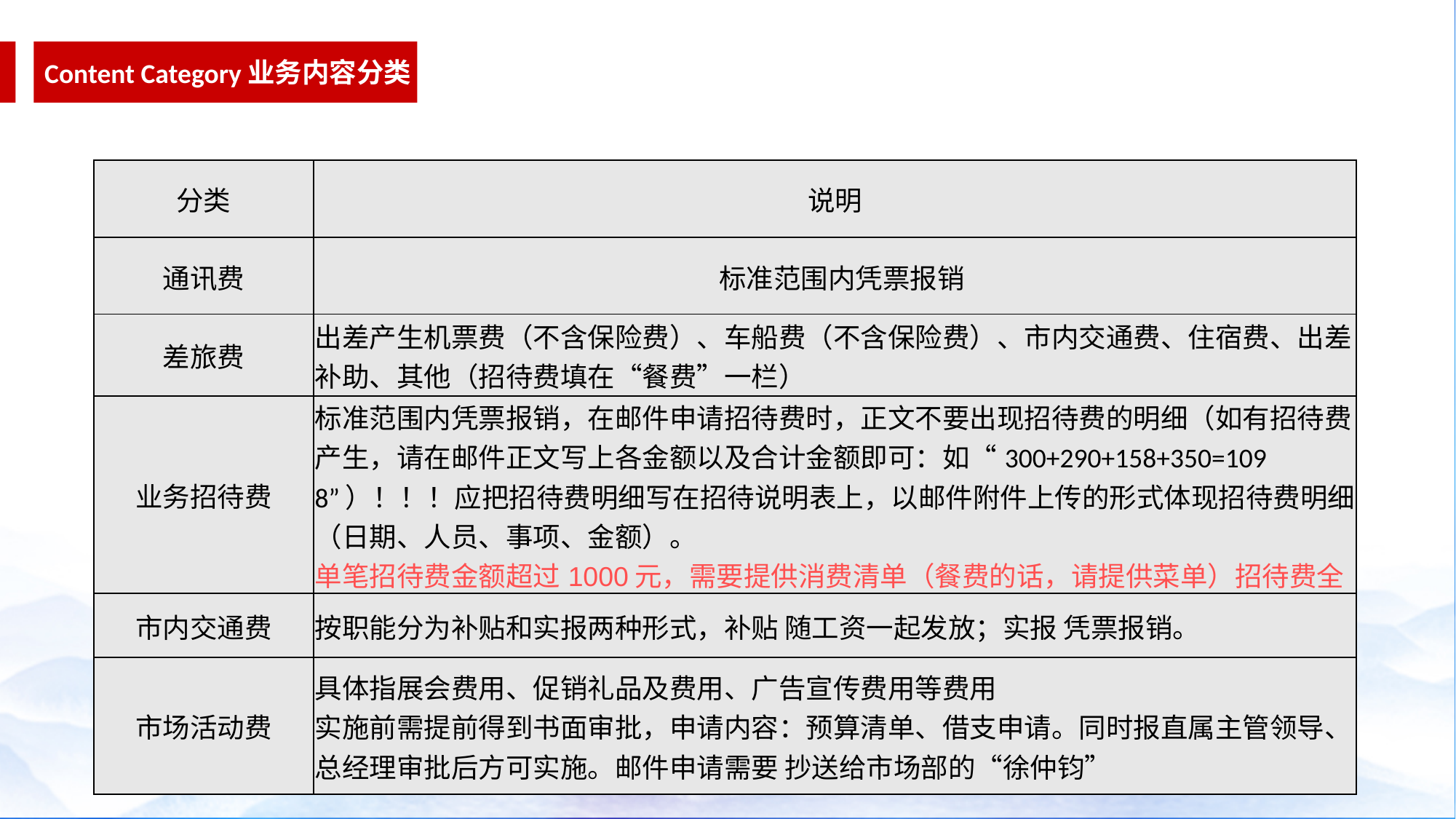

Content Category
业务内容分类
| 分类 | 说明 |
| --- | --- |
| 通讯费 | 标准范围内凭票报销 |
| 差旅费 | 出差产生机票费（不含保险费）、车船费（不含保险费）、市内交通费、住宿费、出差补助、其他（招待费填在“餐费”一栏） |
| 业务招待费 | 标准范围内凭票报销，在邮件申请招待费时，正文不要出现招待费的明细（如有招待费产生，请在邮件正文写上各金额以及合计金额即可：如“300+290+158+350=1098”）！！！应把招待费明细写在招待说明表上，以邮件附件上传的形式体现招待费明细（日期、人员、事项、金额）。 单笔招待费金额超过1000元，需要提供消费清单（餐费的话，请提供菜单）招待费全部都要提供移动支付单据 |
| 市内交通费 | 按职能分为补贴和实报两种形式，补贴 随工资一起发放；实报 凭票报销。 |
| 市场活动费 | 具体指展会费用、促销礼品及费用、广告宣传费用等费用 实施前需提前得到书面审批，申请内容：预算清单、借支申请。同时报直属主管领导、总经理审批后方可实施。邮件申请需要 抄送给市场部的“徐仲钧” |